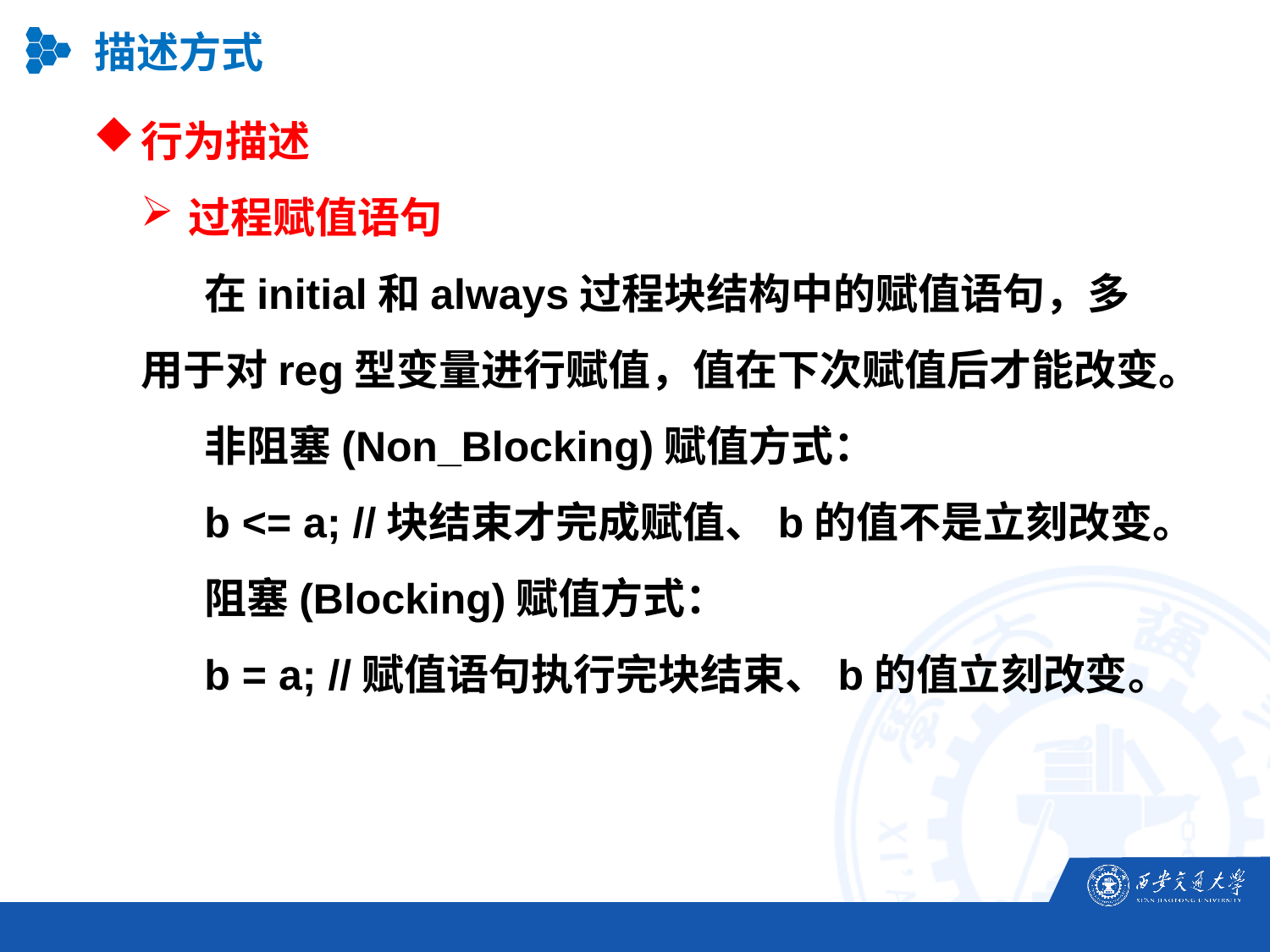

描述方式
行为描述
过程赋值语句
在initial和always过程块结构中的赋值语句，多用于对reg型变量进行赋值，值在下次赋值后才能改变。
非阻塞(Non_Blocking)赋值方式：
b <= a; //块结束才完成赋值、b的值不是立刻改变。
阻塞(Blocking)赋值方式：
b = a; //赋值语句执行完块结束、b的值立刻改变。